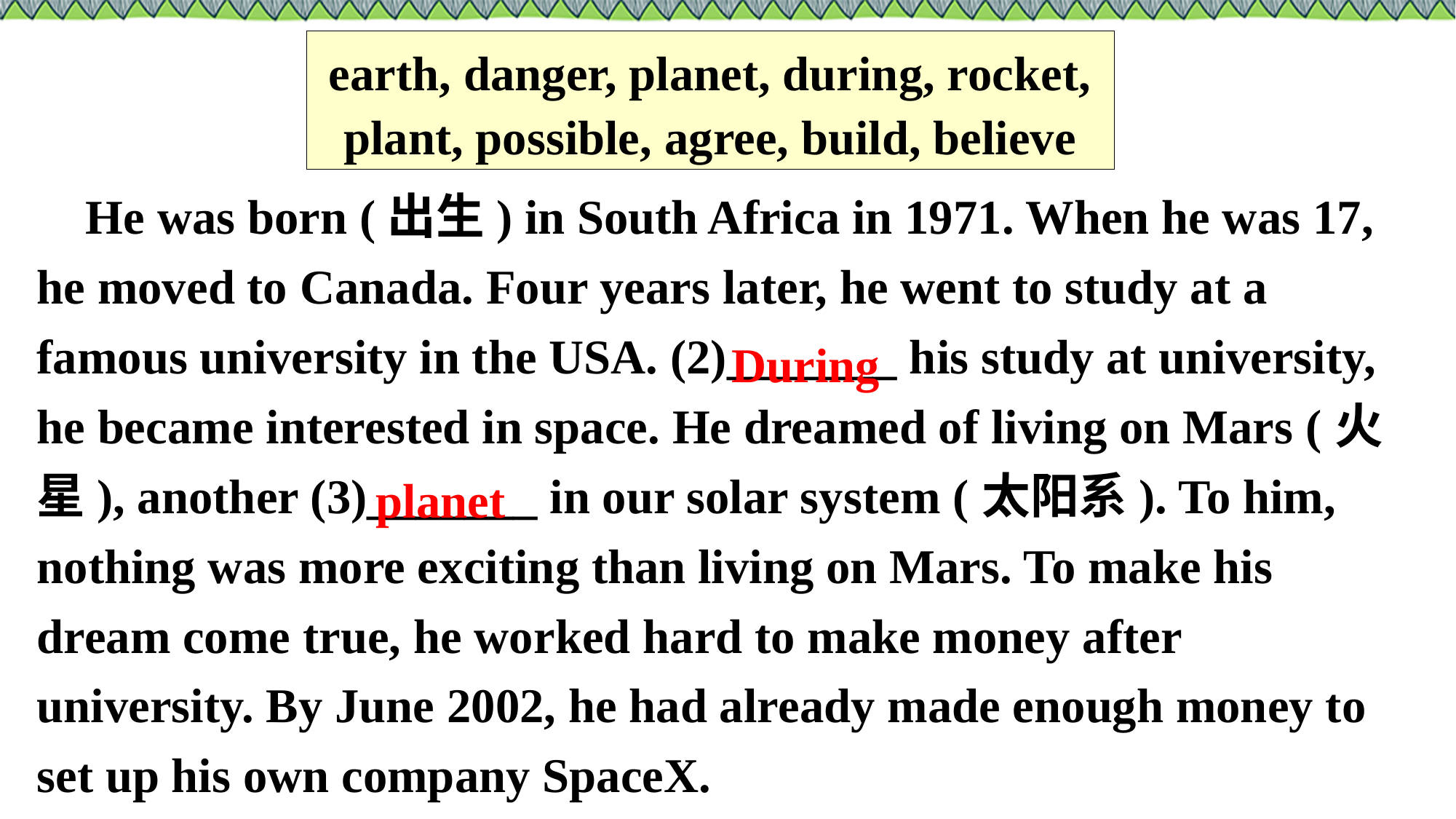

earth, danger, planet, during, rocket, plant, possible, agree, build, believe
    He was born (出生) in South Africa in 1971. When he was 17, he moved to Canada. Four years later, he went to study at a famous university in the USA. (2)_______ his study at university, he became interested in space. He dreamed of living on Mars (火星), another (3)_______ in our solar system (太阳系). To him, nothing was more exciting than living on Mars. To make his dream come true, he worked hard to make money after university. By June 2002, he had already made enough money to set up his own company SpaceX.
During
planet